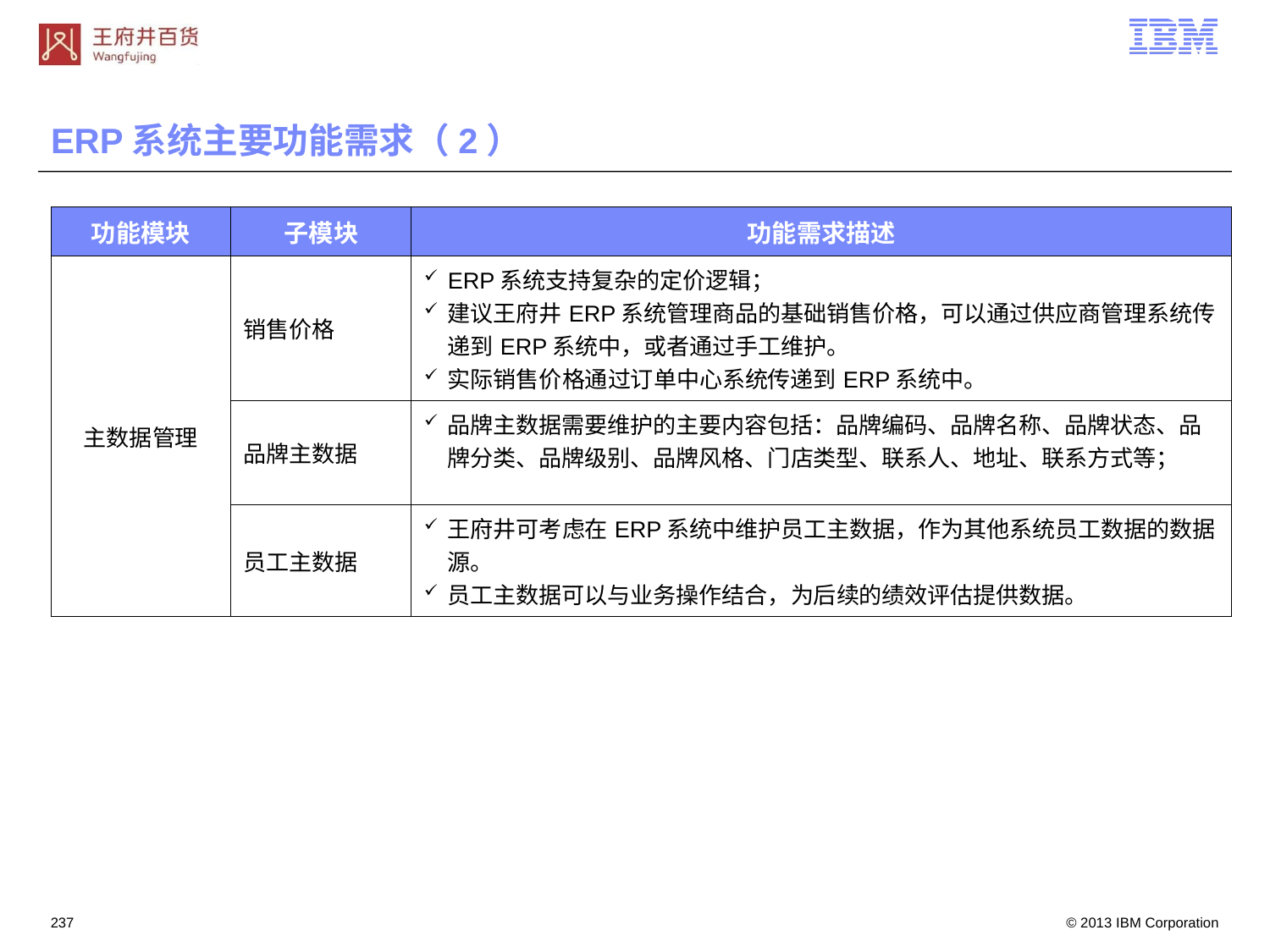

# ERP系统主要功能需求（2）
| 功能模块 | 子模块 | 功能需求描述 |
| --- | --- | --- |
| 主数据管理 | 销售价格 | ERP系统支持复杂的定价逻辑； 建议王府井ERP系统管理商品的基础销售价格，可以通过供应商管理系统传递到ERP系统中，或者通过手工维护。 实际销售价格通过订单中心系统传递到ERP系统中。 |
|  | 品牌主数据 | 品牌主数据需要维护的主要内容包括：品牌编码、品牌名称、品牌状态、品牌分类、品牌级别、品牌风格、门店类型、联系人、地址、联系方式等； |
|  | 员工主数据 | 王府井可考虑在ERP系统中维护员工主数据，作为其他系统员工数据的数据源。 员工主数据可以与业务操作结合，为后续的绩效评估提供数据。 |
237